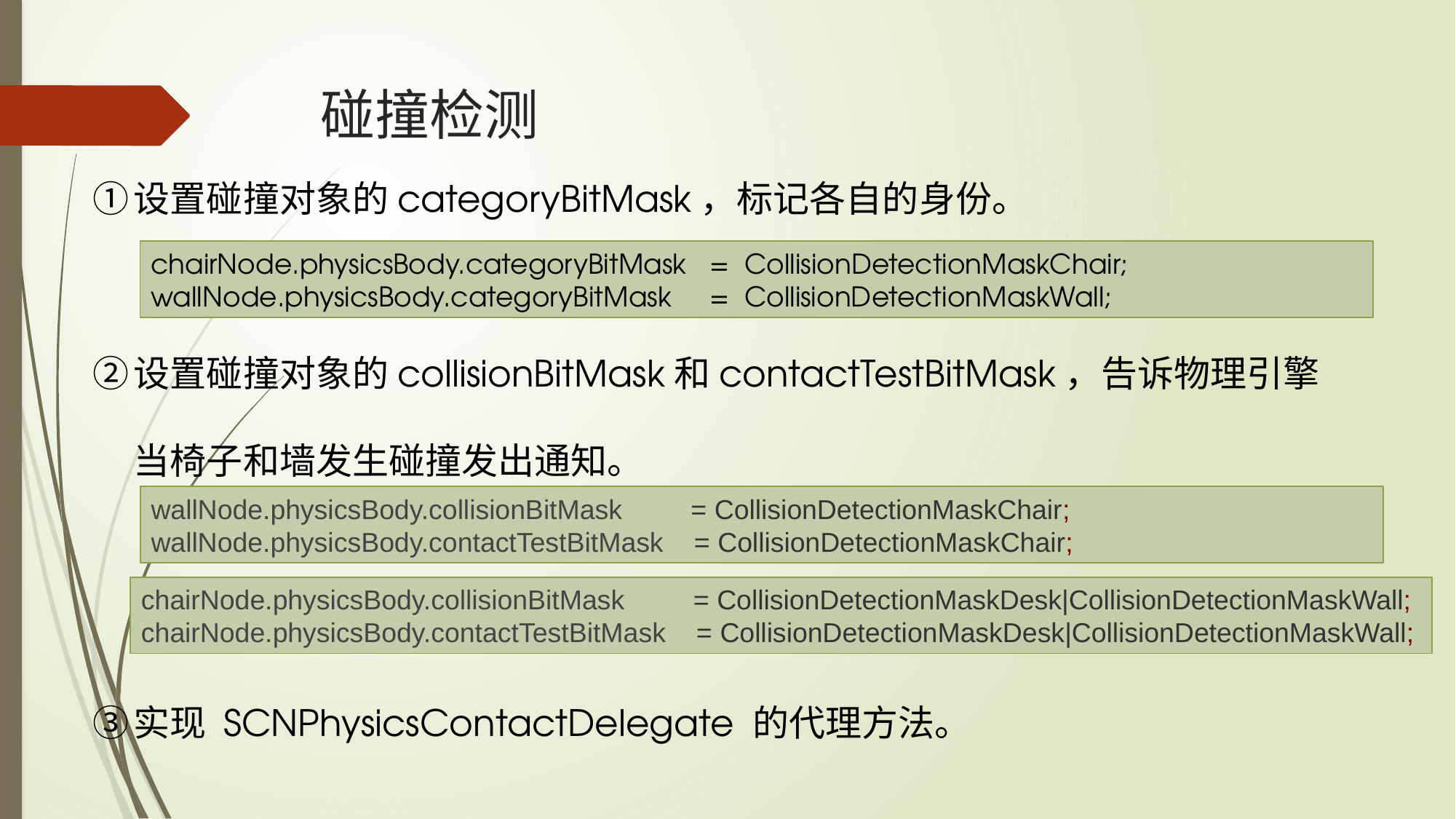

# 碰撞检测
设置碰撞对象的categoryBitMask，标记各自的身份。

设置碰撞对象的collisionBitMask和contactTestBitMask，告诉物理引擎当椅子和墙发生碰撞发出通知。

实现 SCNPhysicsContactDelegate 的代理方法。
chairNode.physicsBody.categoryBitMask   =  CollisionDetectionMaskChair; wallNode.physicsBody.categoryBitMask     =  CollisionDetectionMaskWall;
wallNode.physicsBody.collisionBitMask         = CollisionDetectionMaskChair; wallNode.physicsBody.contactTestBitMask    = CollisionDetectionMaskChair;
chairNode.physicsBody.collisionBitMask         = CollisionDetectionMaskDesk|CollisionDetectionMaskWall; chairNode.physicsBody.contactTestBitMask    = CollisionDetectionMaskDesk|CollisionDetectionMaskWall;